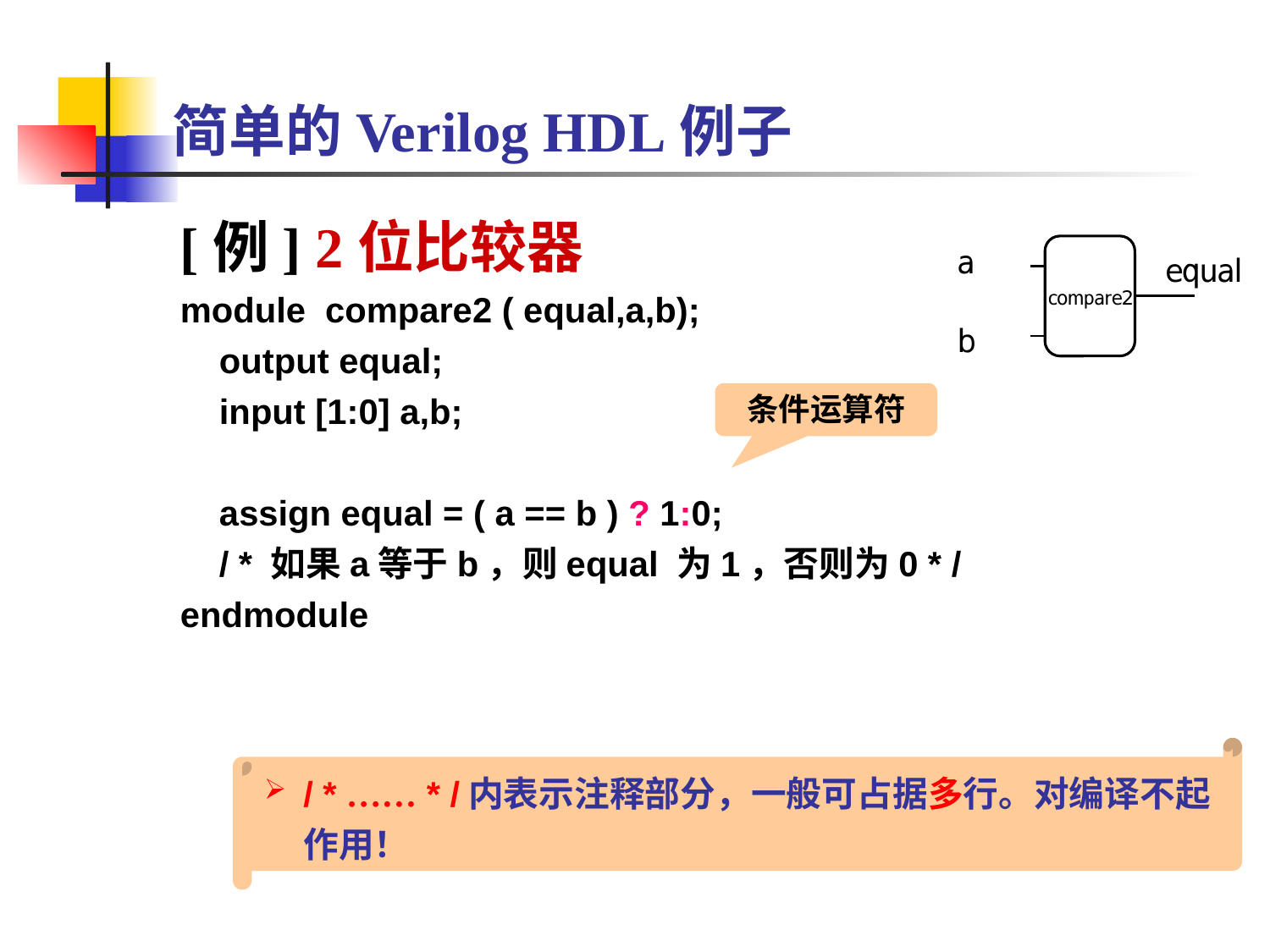

简单的Verilog HDL例子
[例] 2位比较器
module  compare2 ( equal,a,b);
    output equal;
    input [1:0] a,b;

    assign equal = ( a == b ) ? 1:0;
    / * 如果a等于b，则equal 为1，否则为0 * /
endmodule
a

equal
compare2
b
条件运算符
/ * …… * /内表示注释部分，一般可占据多行。对编译不起作用！